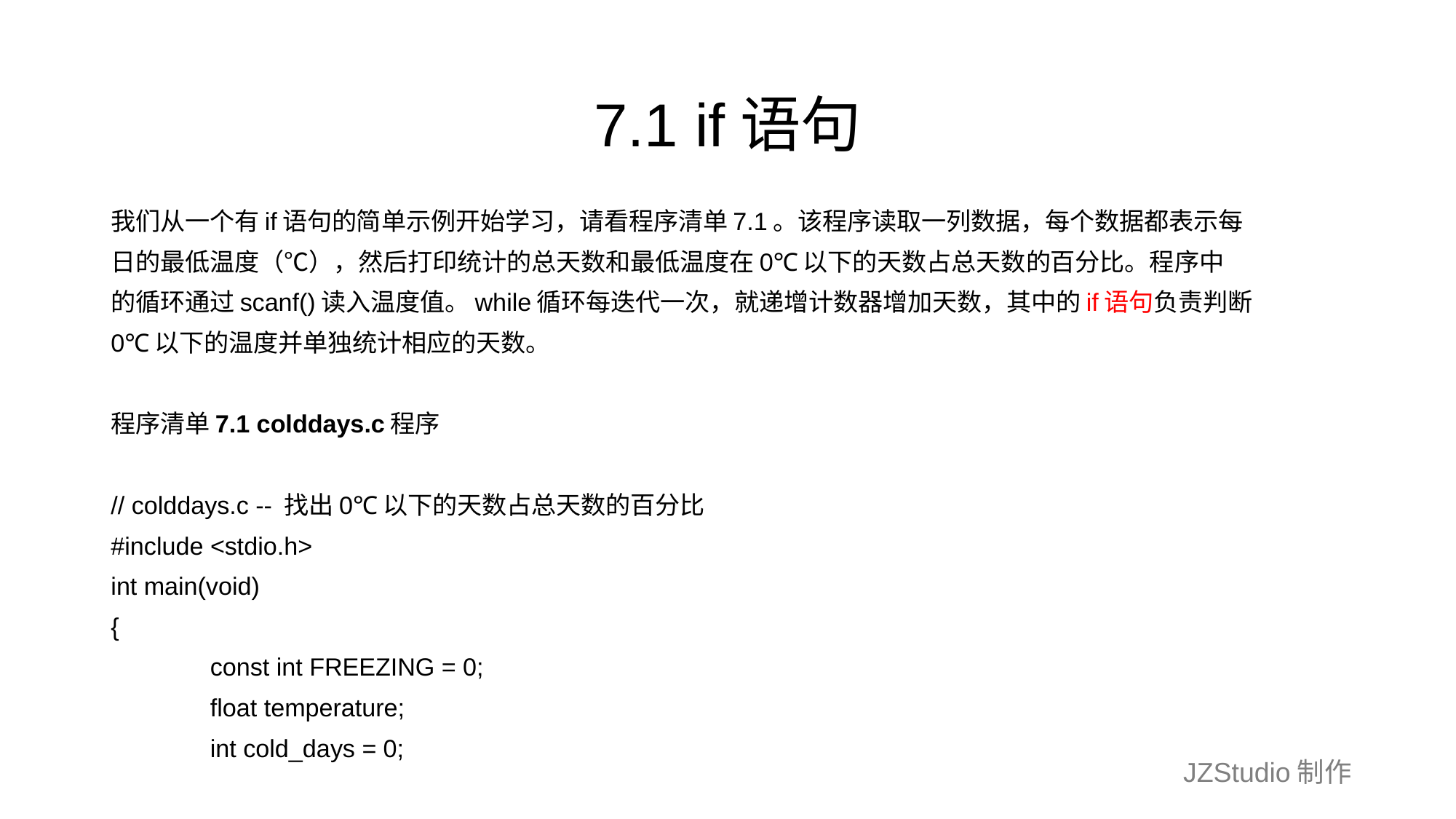

# 7.1 if语句
我们从一个有if语句的简单示例开始学习，请看程序清单7.1。该程序读取一列数据，每个数据都表示每
日的最低温度（℃），然后打印统计的总天数和最低温度在0℃以下的天数占总天数的百分比。程序中
的循环通过scanf()读入温度值。while循环每迭代一次，就递增计数器增加天数，其中的if语句负责判断
0℃以下的温度并单独统计相应的天数。

程序清单7.1 colddays.c程序

// colddays.c -- 找出0℃以下的天数占总天数的百分比
#include <stdio.h>
int main(void)
{
	const int FREEZING = 0;
	float temperature;
	int cold_days = 0;